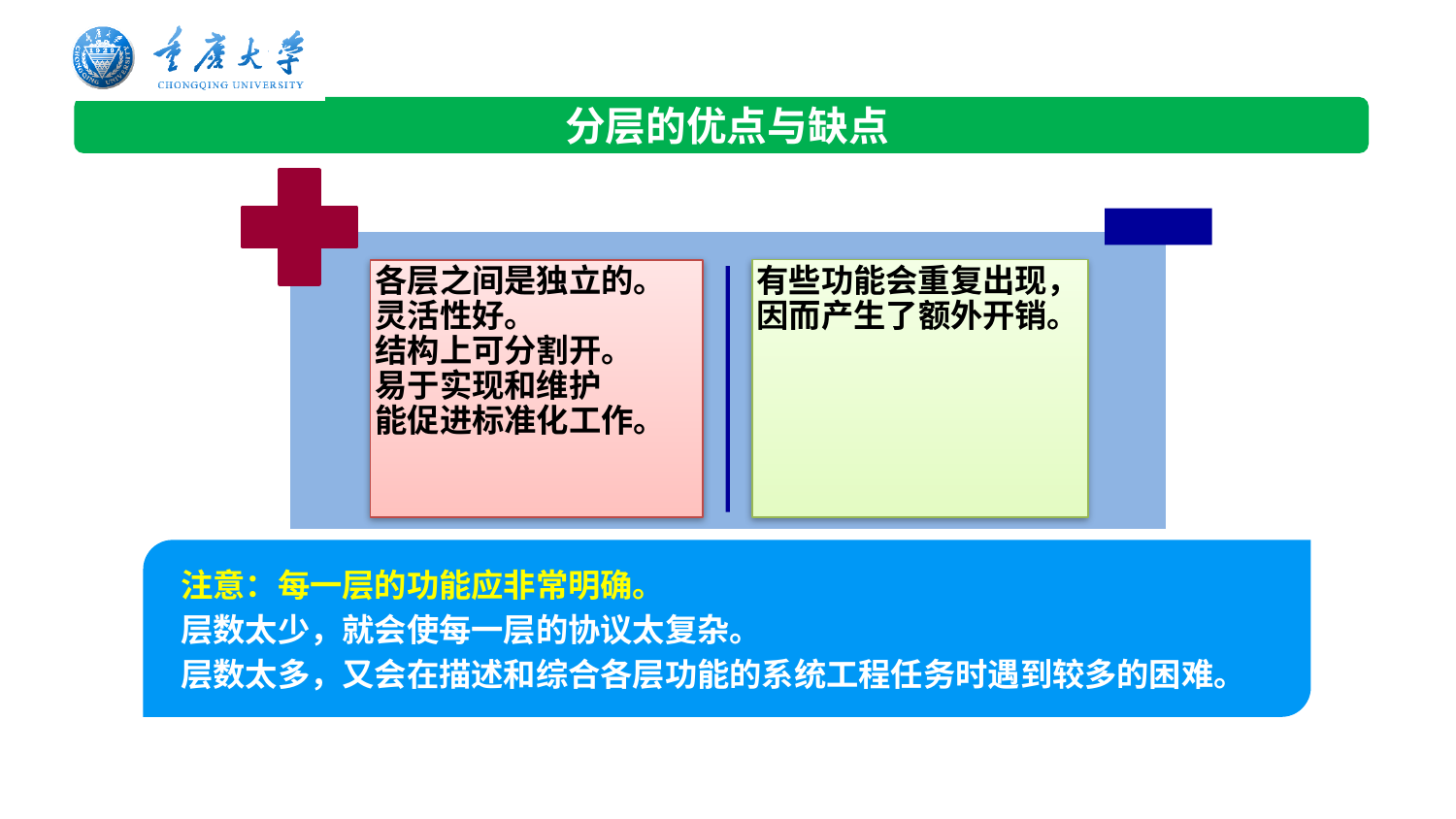

分层的优点与缺点
各层之间是独立的。
灵活性好。
结构上可分割开。
易于实现和维护
能促进标准化工作。
有些功能会重复出现，因而产生了额外开销。

注意：每一层的功能应非常明确。
层数太少，就会使每一层的协议太复杂。
层数太多，又会在描述和综合各层功能的系统工程任务时遇到较多的困难。